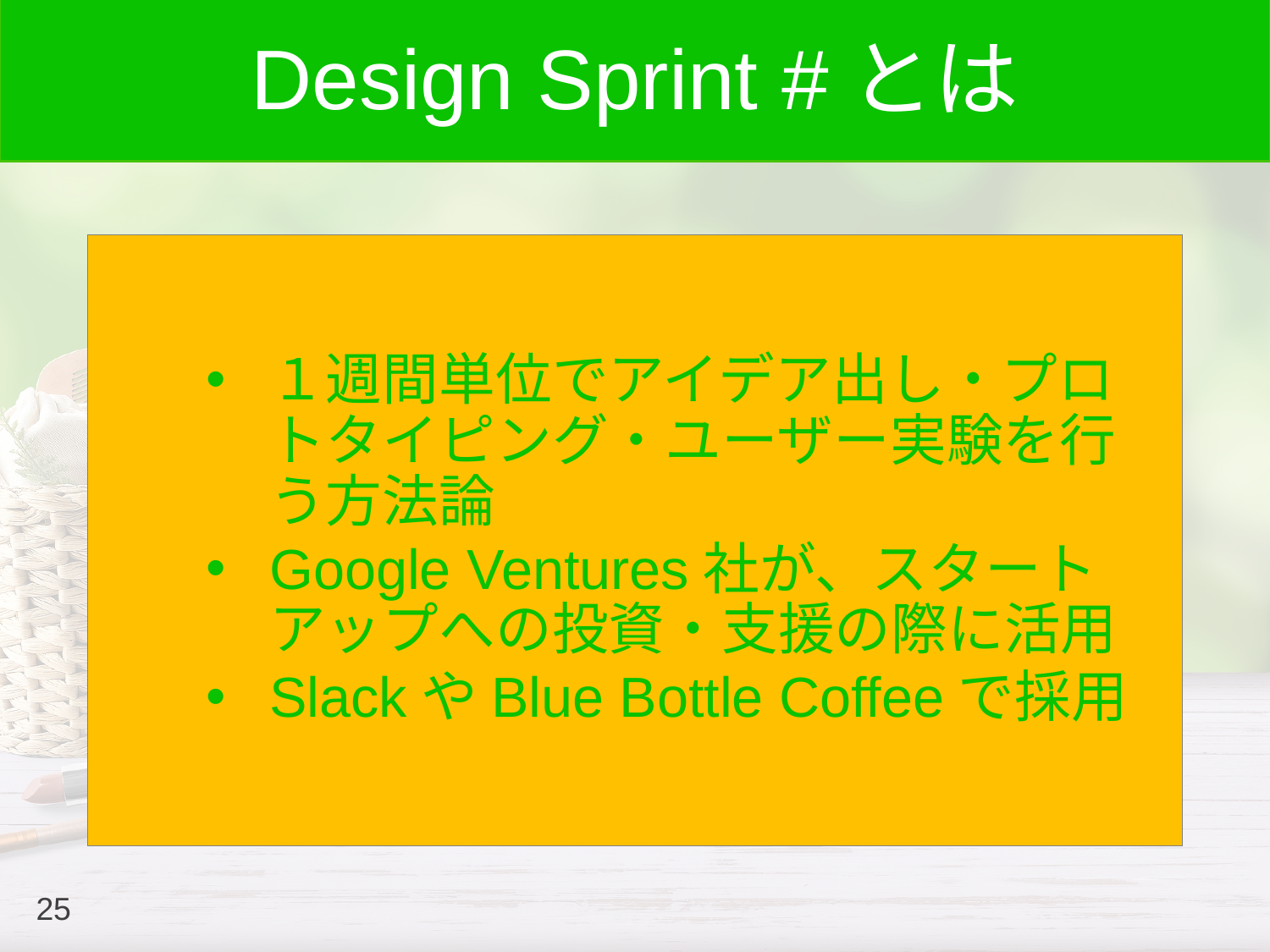

# Design Sprint #とは
１週間単位でアイデア出し・プロトタイピング・ユーザー実験を行う方法論
Google Ventures社が、スタートアップへの投資・支援の際に活用
SlackやBlue Bottle Coffeeで採用
25